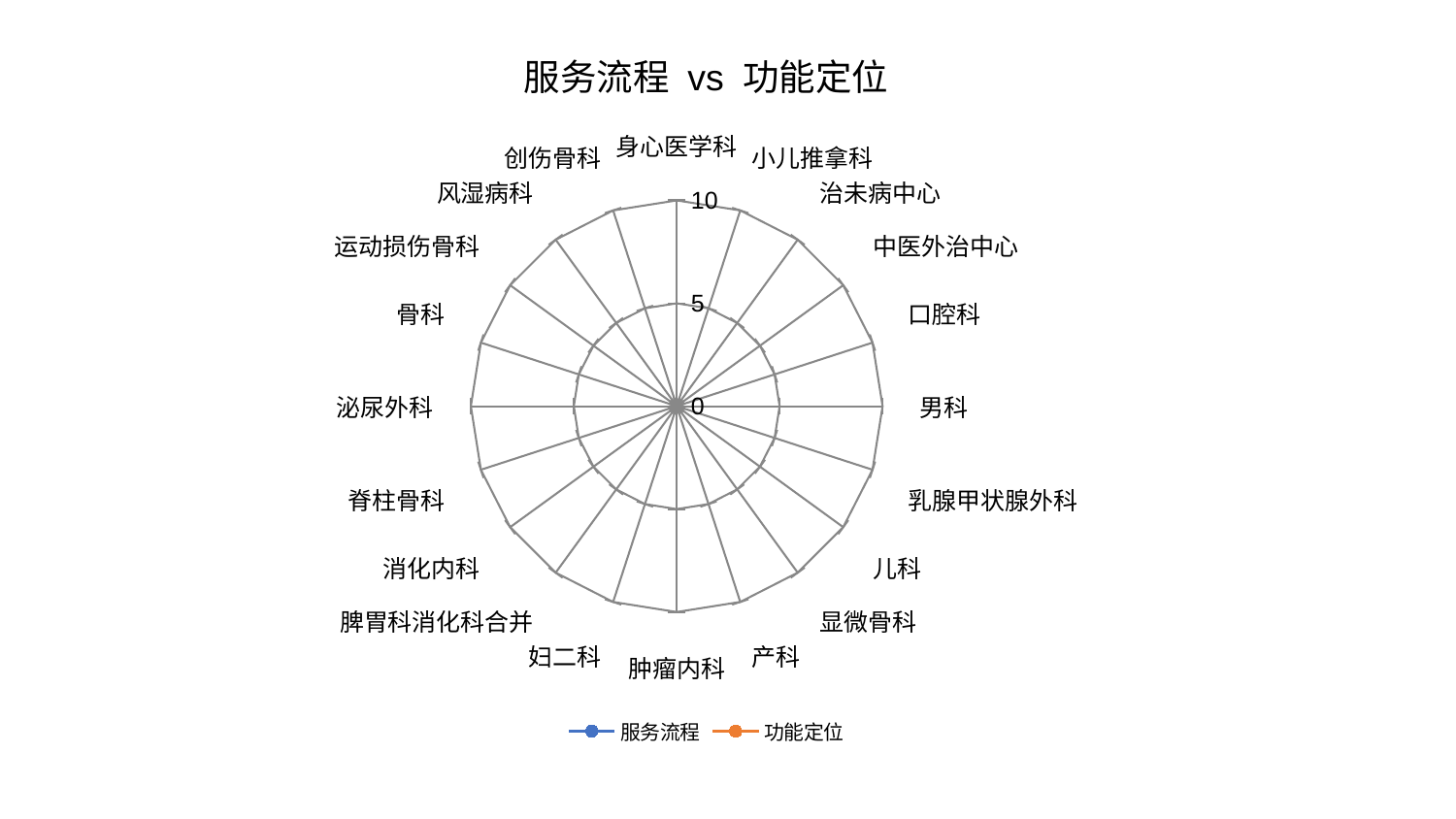

### Chart: 服务流程 vs 功能定位

| Category | 服务流程 | 功能定位 |
|---|---|---|
| 身心医学科 | None | None |
| 小儿推拿科 | None | None |
| 治未病中心 | None | None |
| 中医外治中心 | None | None |
| 口腔科 | None | None |
| 男科 | None | None |
| 乳腺甲状腺外科 | None | None |
| 儿科 | None | None |
| 显微骨科 | None | None |
| 产科 | None | None |
| 肿瘤内科 | None | None |
| 妇二科 | None | None |
| 脾胃科消化科合并 | None | None |
| 消化内科 | None | None |
| 脊柱骨科 | None | None |
| 泌尿外科 | None | None |
| 骨科 | None | None |
| 运动损伤骨科 | None | None |
| 风湿病科 | None | None |
| 创伤骨科 | None | None |
107